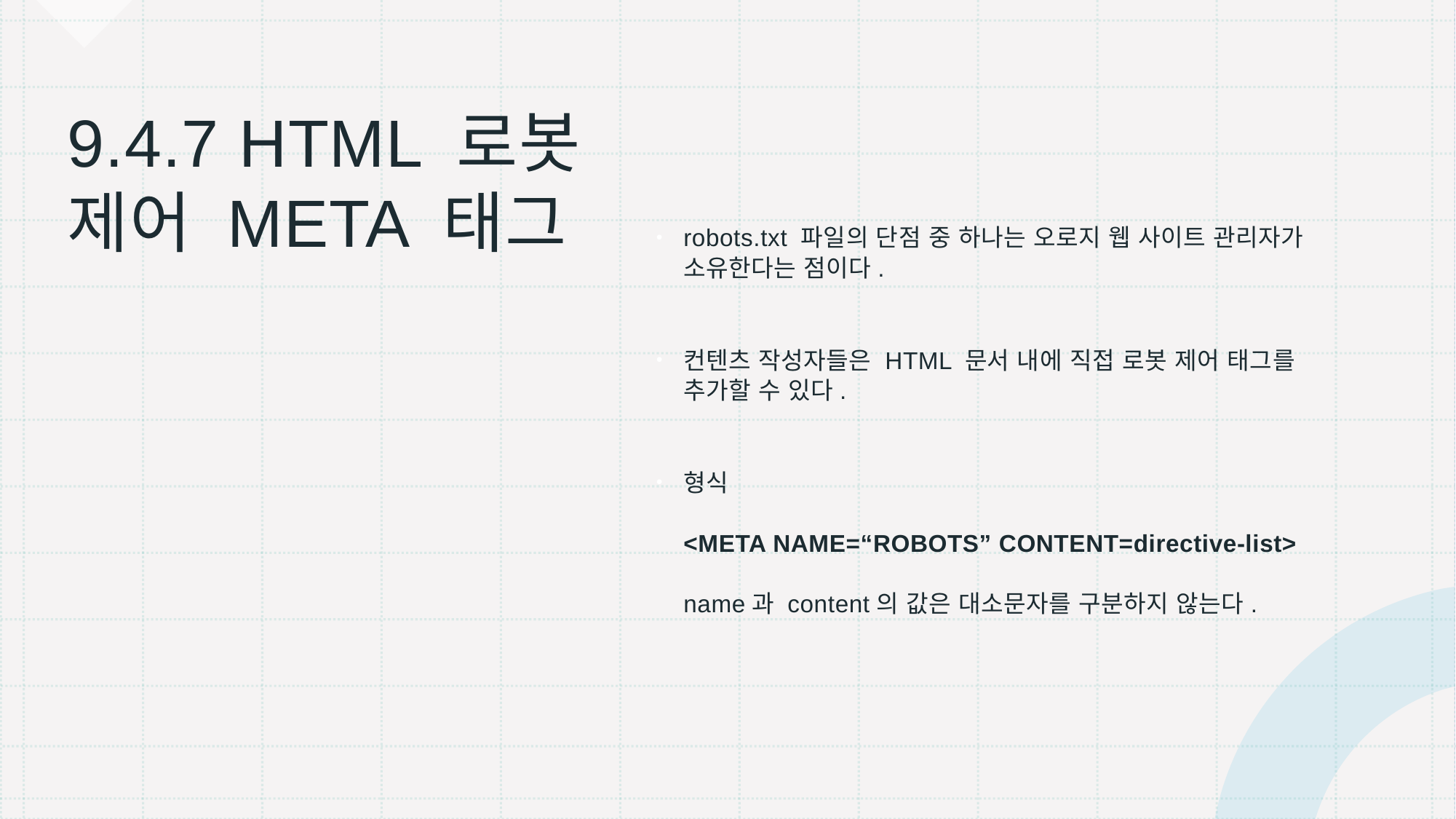

robots.txt 파일의 단점 중 하나는 오로지 웹 사이트 관리자가 소유한다는 점이다.

컨텐츠 작성자들은 HTML 문서 내에 직접 로봇 제어 태그를 추가할 수 있다.

형식
<META NAME=“ROBOTS” CONTENT=directive-list>
name과 content의 값은 대소문자를 구분하지 않는다.
# 9.4.7 HTML 로봇 제어 META 태그